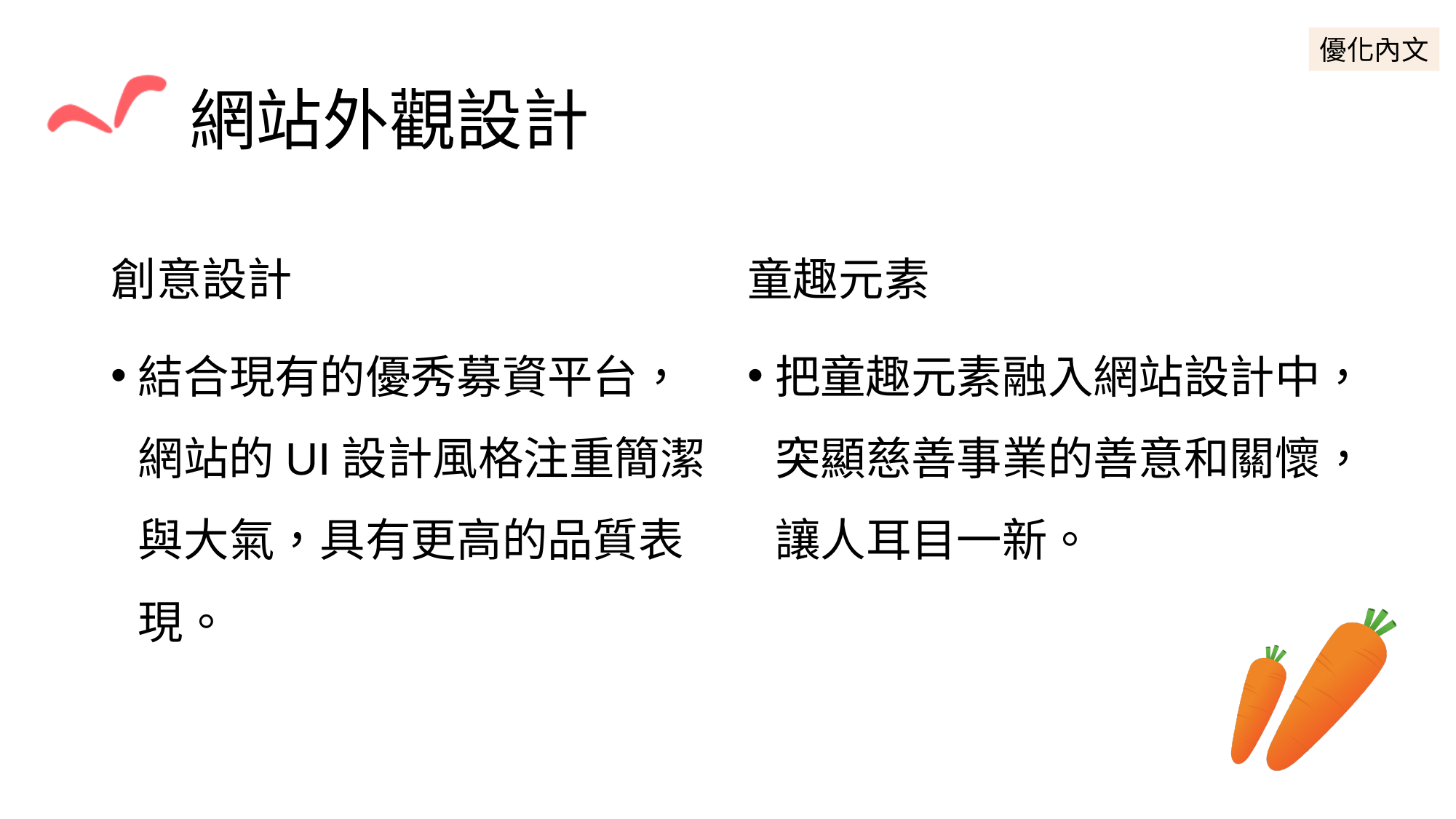

優化內文
# 網站外觀設計
創意設計
結合現有的優秀募資平台，網站的UI設計風格注重簡潔與大氣，具有更高的品質表現。
童趣元素
把童趣元素融入網站設計中，突顯慈善事業的善意和關懷，讓人耳目一新。